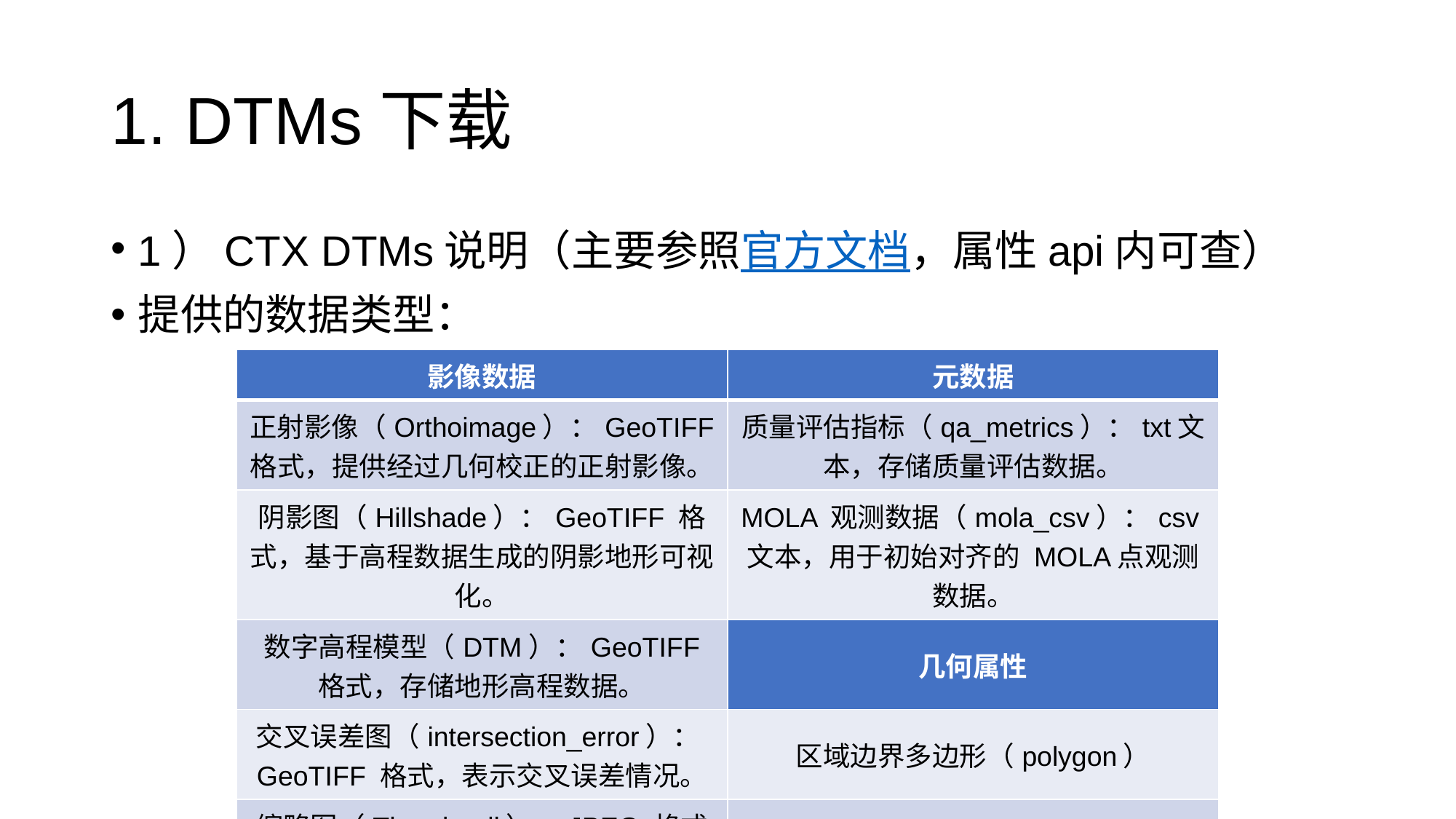

# 1. DTMs下载
1）CTX DTMs说明（主要参照官方文档，属性api内可查）
提供的数据类型：

| 影像数据 | 元数据 |
| --- | --- |
| 正射影像（Orthoimage）：GeoTIFF 格式，提供经过几何校正的正射影像。 | 质量评估指标（qa\_metrics）：txt文本，存储质量评估数据。 |
| 阴影图（Hillshade）：GeoTIFF 格式，基于高程数据生成的阴影地形可视化。 | MOLA 观测数据（mola\_csv）：csv文本，用于初始对齐的 MOLA点观测数据。 |
| 数字高程模型（DTM）：GeoTIFF 格式，存储地形高程数据。 | 几何属性 |
| 交叉误差图（intersection\_error）：GeoTIFF 格式，表示交叉误差情况。 | 区域边界多边形（polygon） |
| 缩略图（Thumbnail）：JPEG 格式，提供影像的缩略预览。 | 数据区域外包矩形（bbox） |